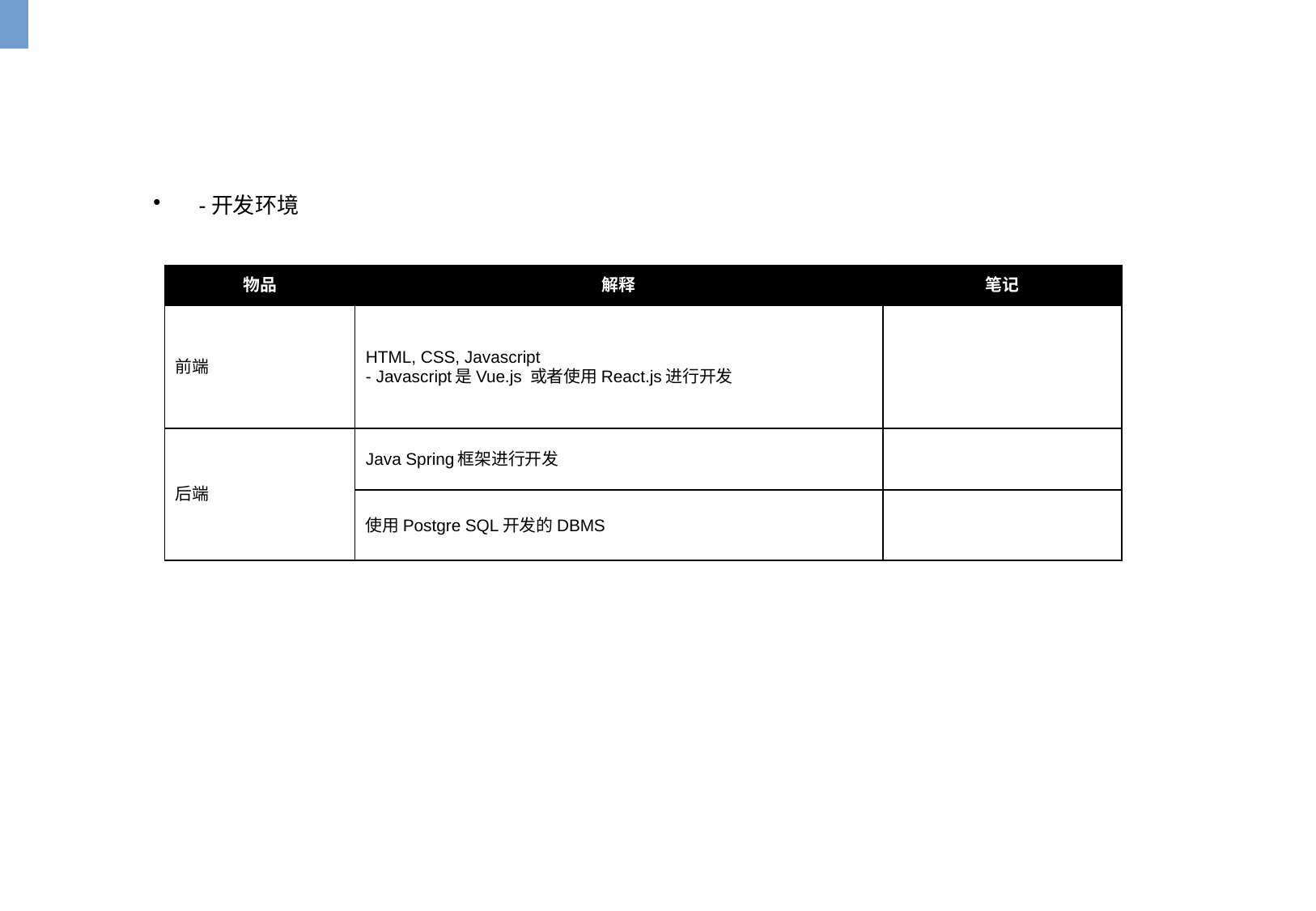

-开发环境
| 物品 | 解释 | 笔记 |
| --- | --- | --- |
| 前端 | HTML, CSS, Javascript - Javascript是Vue.js 或者使用React.js进行开发 |  |
| 后端 | Java Spring框架进行开发 |  |
|  | 使用Postgre SQL开发的DBMS |  |